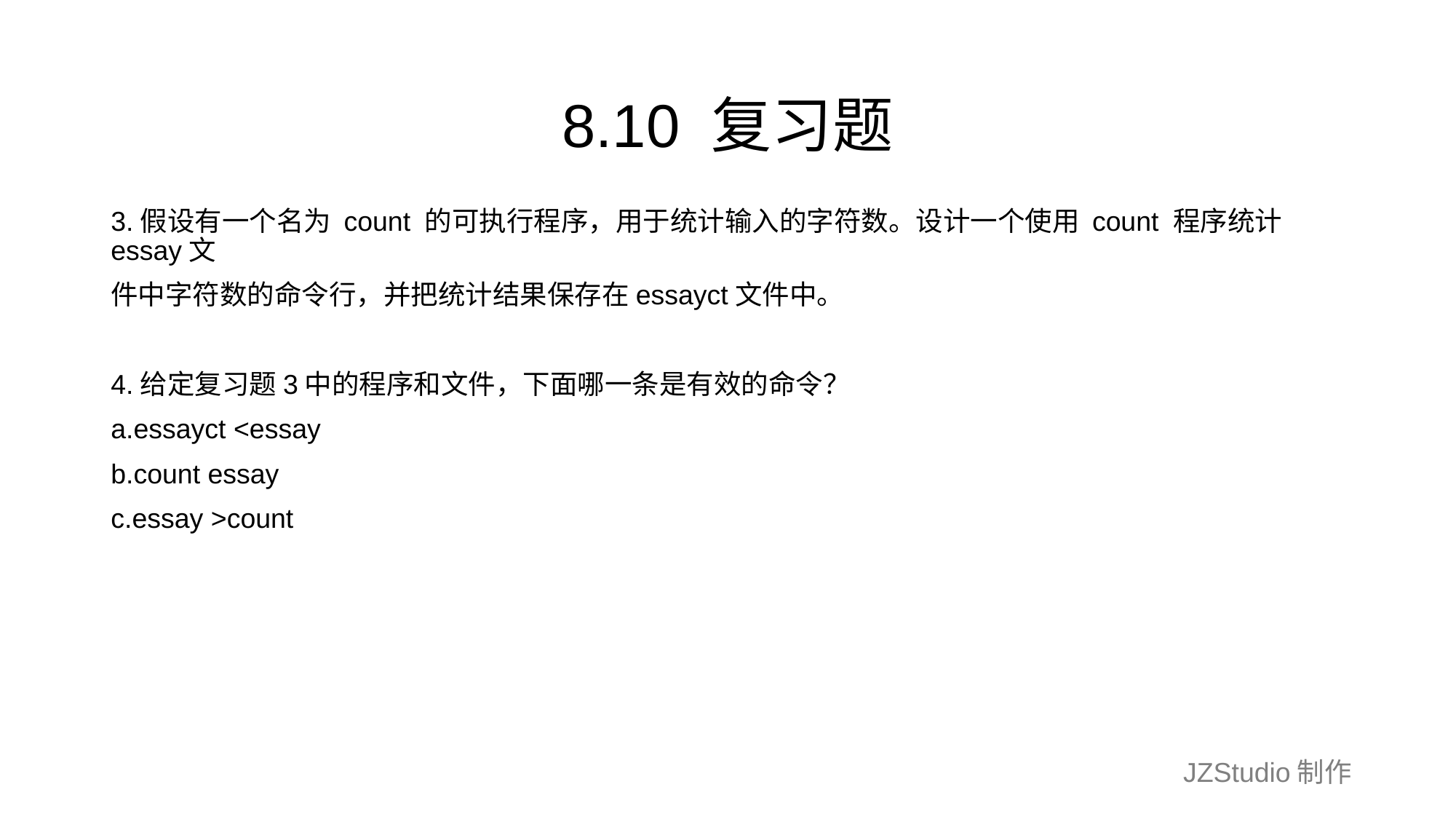

# 8.10 复习题
3.假设有一个名为 count 的可执行程序，用于统计输入的字符数。设计一个使用 count 程序统计essay文
件中字符数的命令行，并把统计结果保存在essayct文件中。

4.给定复习题3中的程序和文件，下面哪一条是有效的命令？
a.essayct <essay
b.count essay
c.essay >count